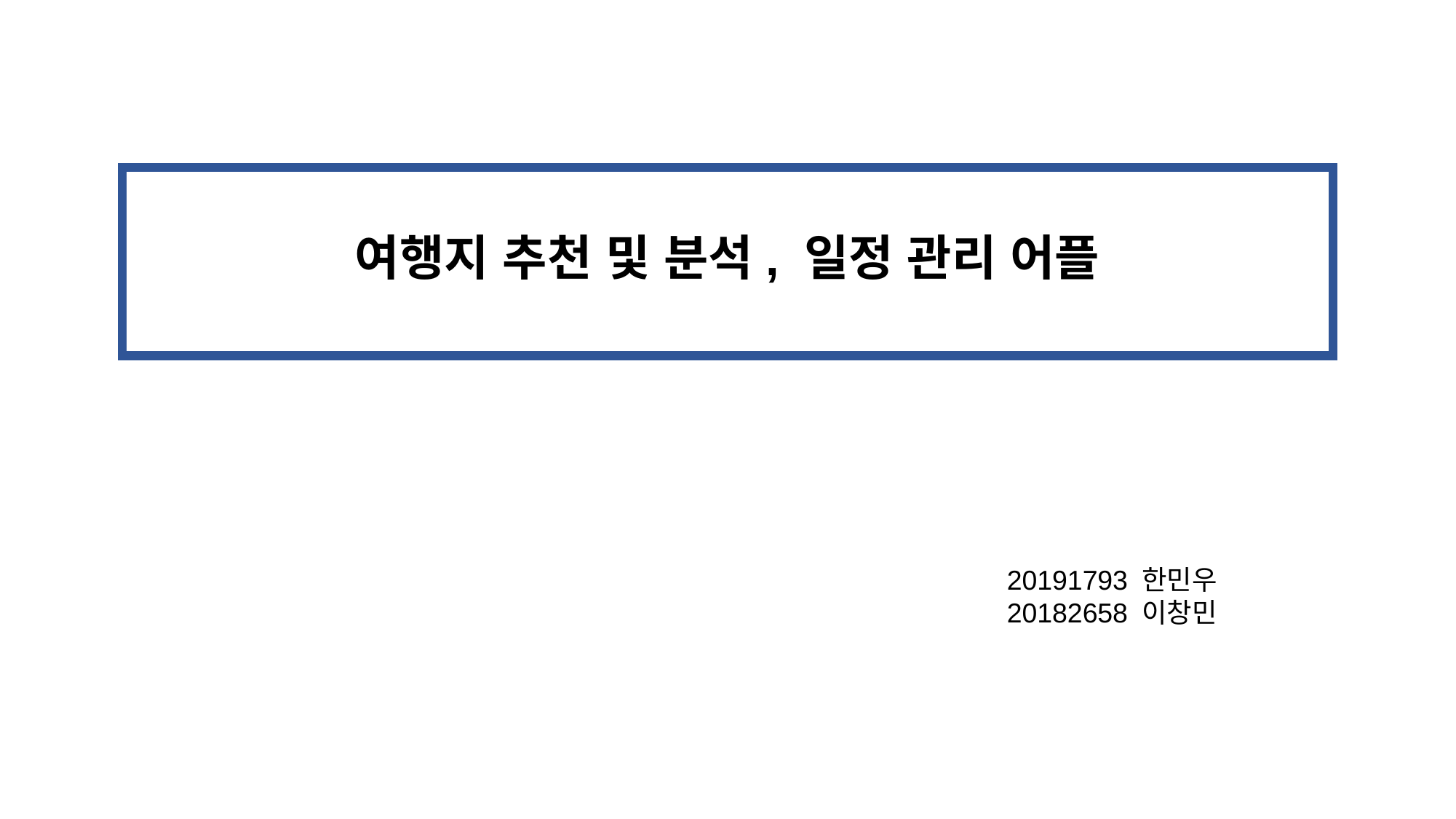

여행지 추천 및 분석, 일정 관리 어플
20191793 한민우
20182658 이창민